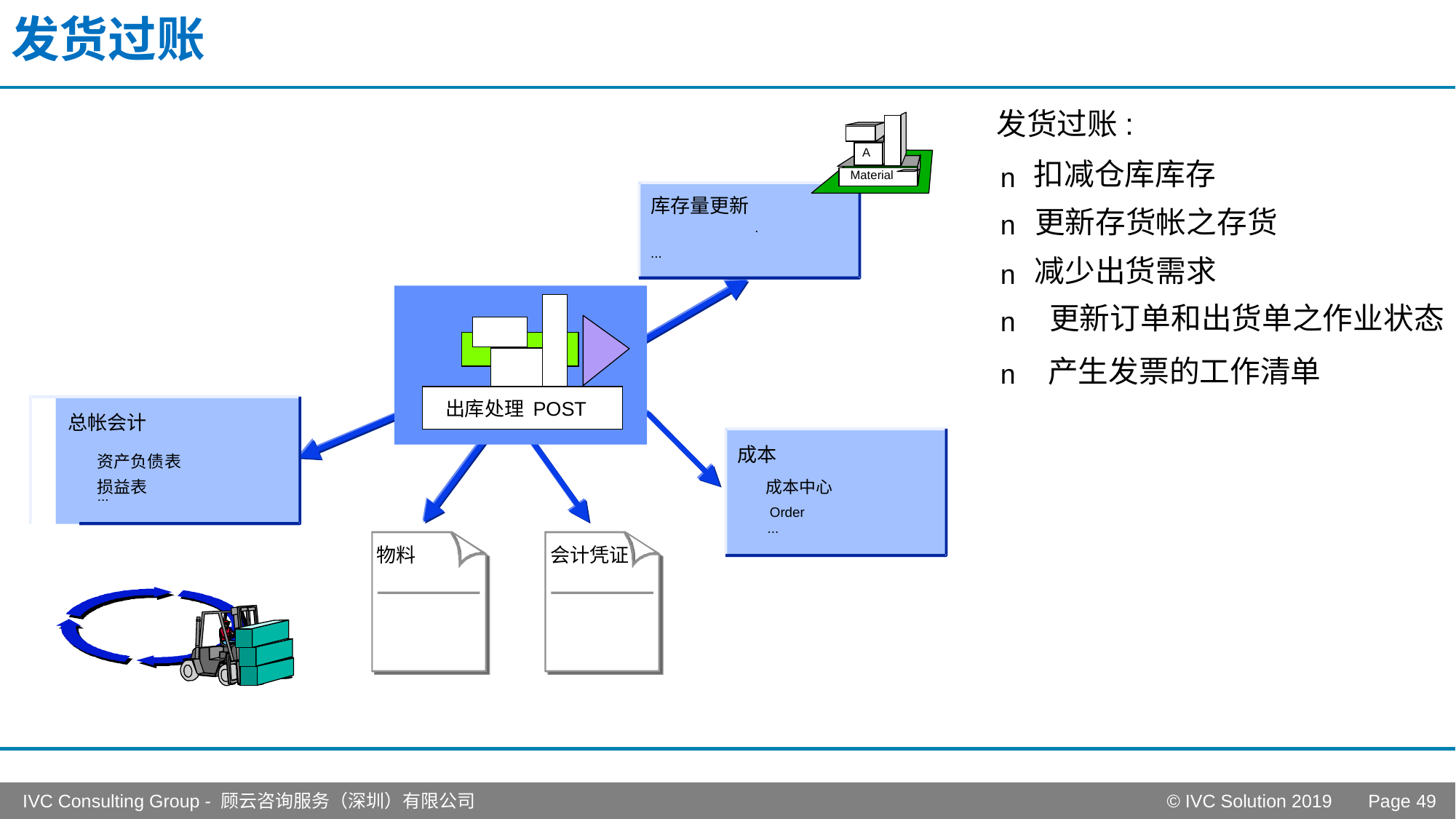

# 发货过账

发货过账:

A

扣减仓库库存

n

Material

库存量更新
更新存货帐之存货
n

.

...
减少出货需求
n

更新订单和出货单之作业状态
n

产生发票的工作清单
n

出库处理 POST

总帐会计

成本
资产负债表

损益表
成本中心

...

Order

...

物料
会计凭证